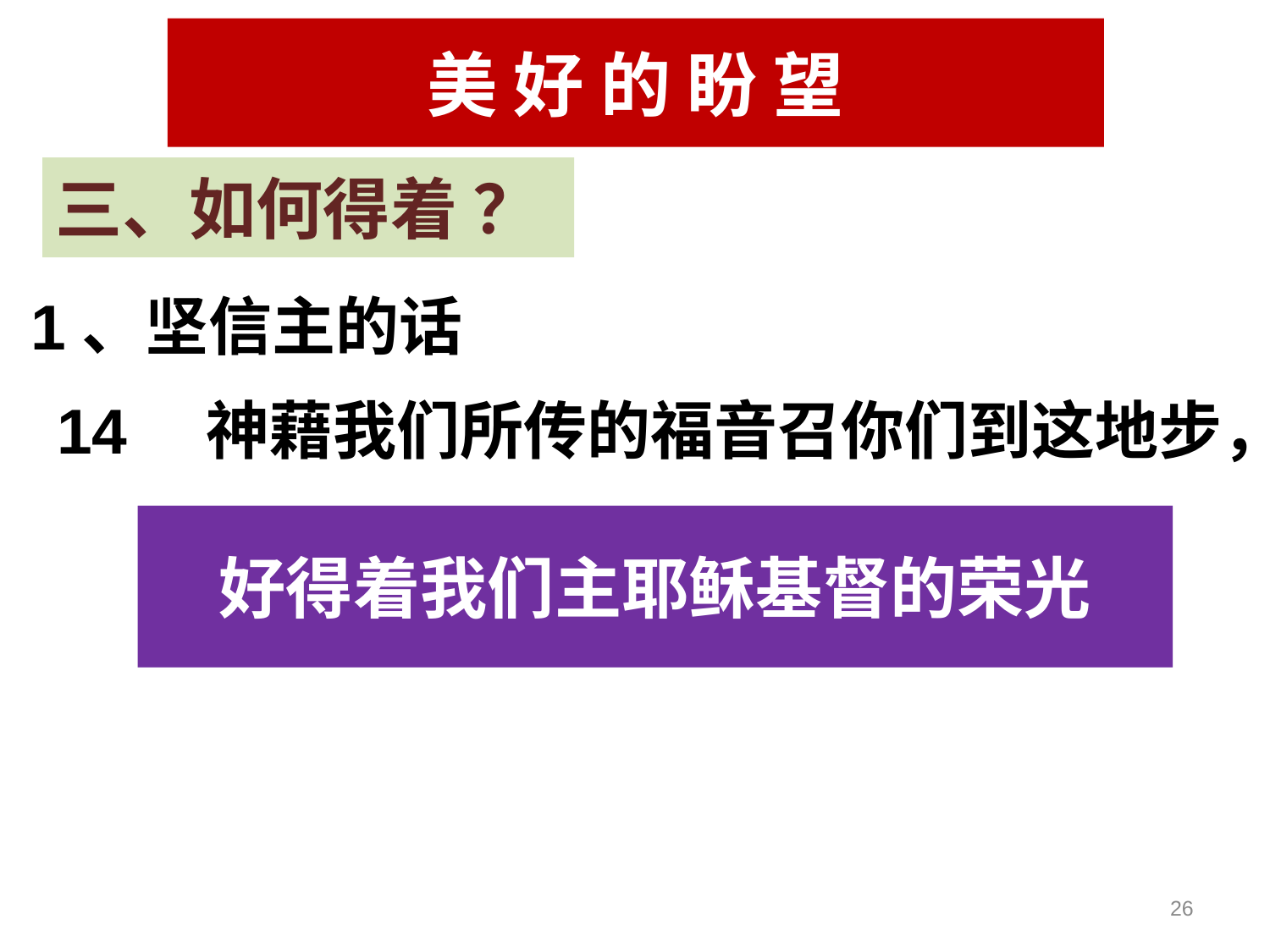

#
美 好 的 盼 望
三、如何得着 ？

1、坚信主的话
14　神藉我们所传的福音召你们到这地步，

好得着我们主耶稣基督的荣光
26